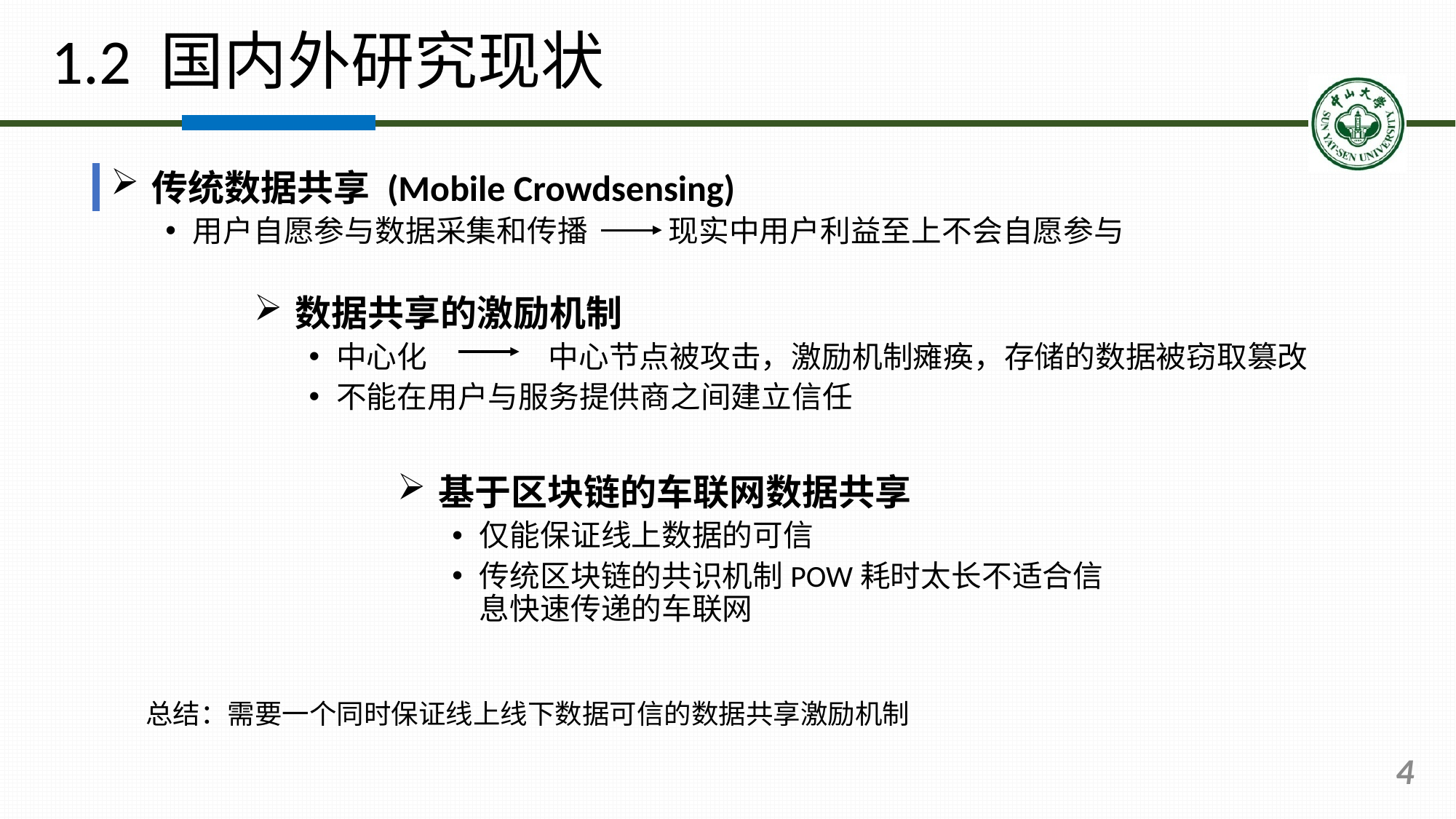

# 1.2 国内外研究现状

传统数据共享 (Mobile Crowdsensing)
用户自愿参与数据采集和传播            现实中用户利益至上不会自愿参与

数据共享的激励机制
中心化                  中心节点被攻击，激励机制瘫痪，存储的数据被窃取篡改
不能在用户与服务提供商之间建立信任

基于区块链的车联网数据共享
仅能保证线上数据的可信
传统区块链的共识机制POW耗时太长不适合信息快速传递的车联网
总结：需要一个同时保证线上线下数据可信的数据共享激励机制
4